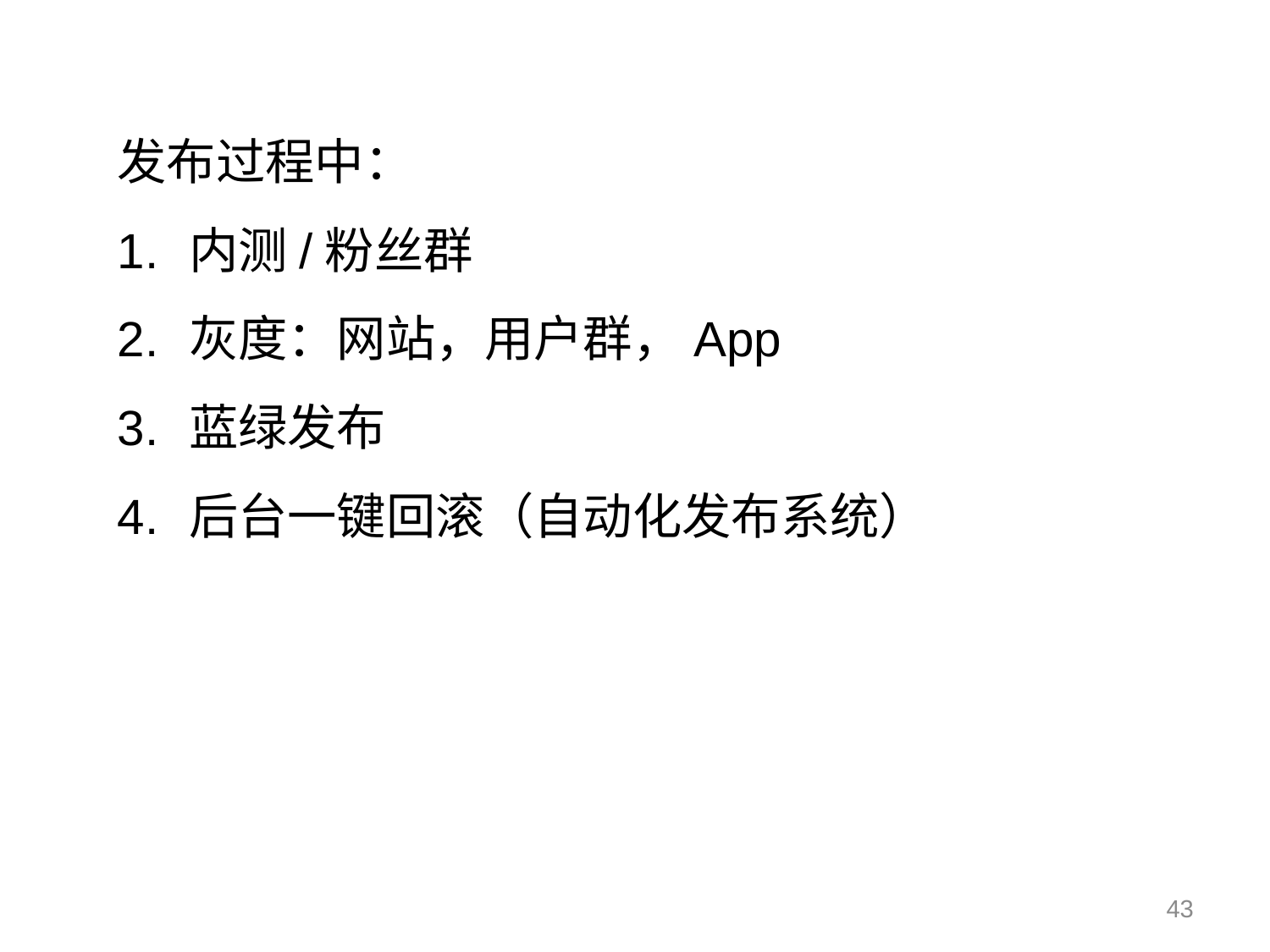

发布过程中：
内测/粉丝群
灰度：网站，用户群，App
蓝绿发布
后台一键回滚（自动化发布系统）
43